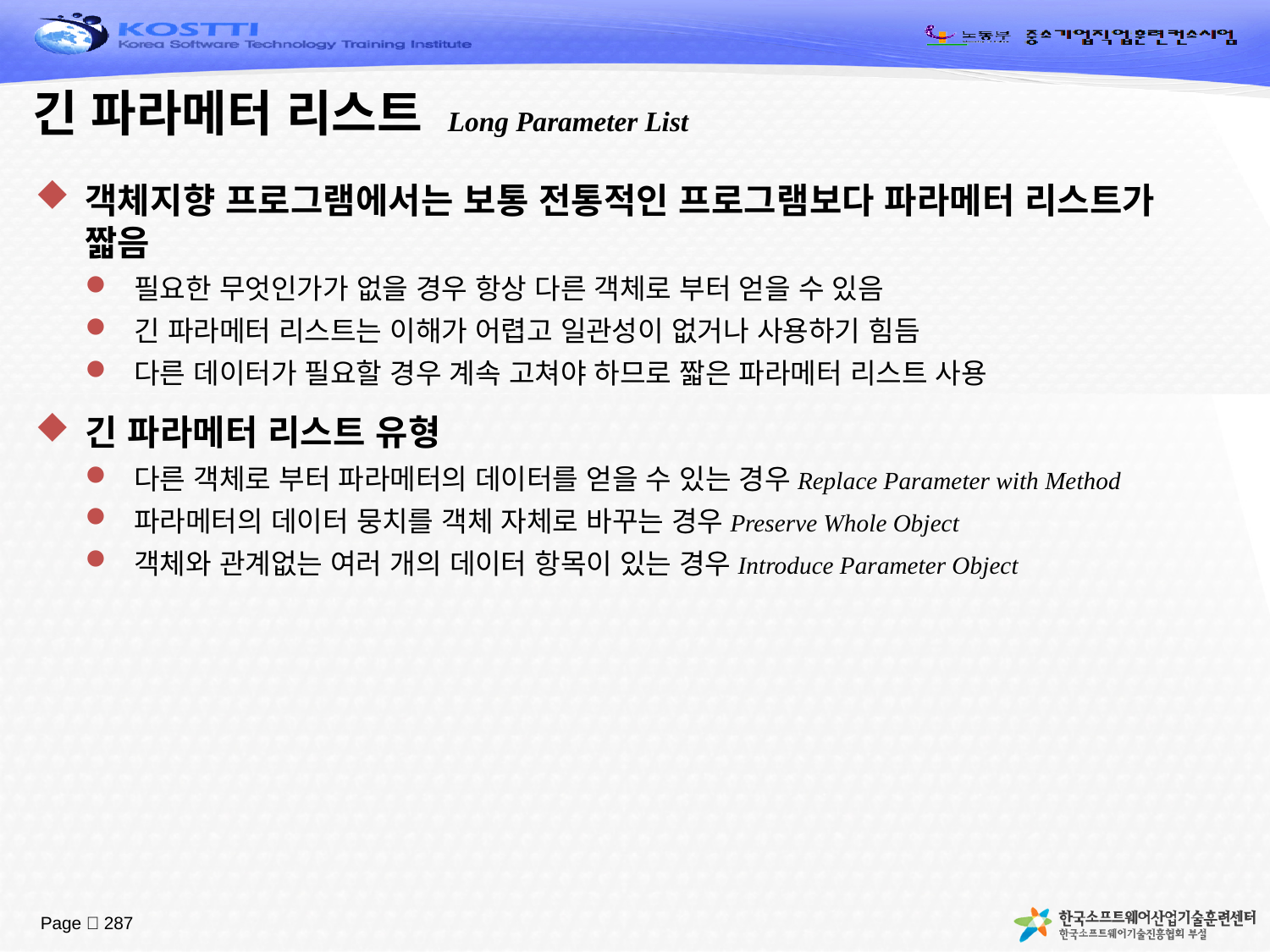

# 긴 파라메터 리스트 Long Parameter List
객체지향 프로그램에서는 보통 전통적인 프로그램보다 파라메터 리스트가 짧음
필요한 무엇인가가 없을 경우 항상 다른 객체로 부터 얻을 수 있음
긴 파라메터 리스트는 이해가 어렵고 일관성이 없거나 사용하기 힘듬
다른 데이터가 필요할 경우 계속 고쳐야 하므로 짧은 파라메터 리스트 사용
긴 파라메터 리스트 유형
다른 객체로 부터 파라메터의 데이터를 얻을 수 있는 경우Replace Parameter with Method
파라메터의 데이터 뭉치를 객체 자체로 바꾸는 경우Preserve Whole Object
객체와 관계없는 여러 개의 데이터 항목이 있는 경우Introduce Parameter Object